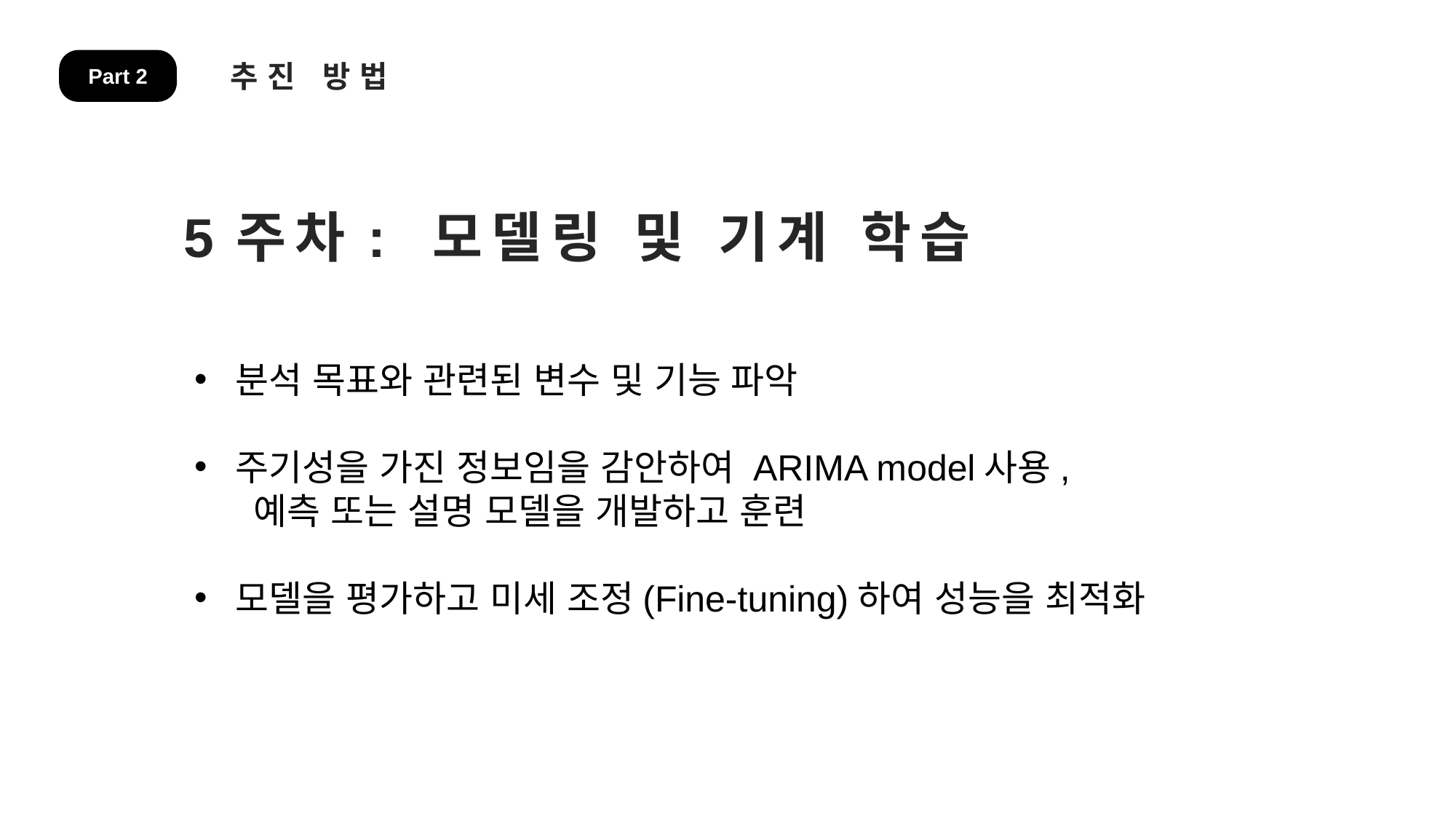

추진 방법
Part 2
5주차: 모델링 및 기계 학습
분석 목표와 관련된 변수 및 기능 파악

주기성을 가진 정보임을 감안하여 ARIMA model사용,
     예측 또는 설명 모델을 개발하고 훈련

모델을 평가하고 미세 조정(Fine-tuning)하여 성능을 최적화